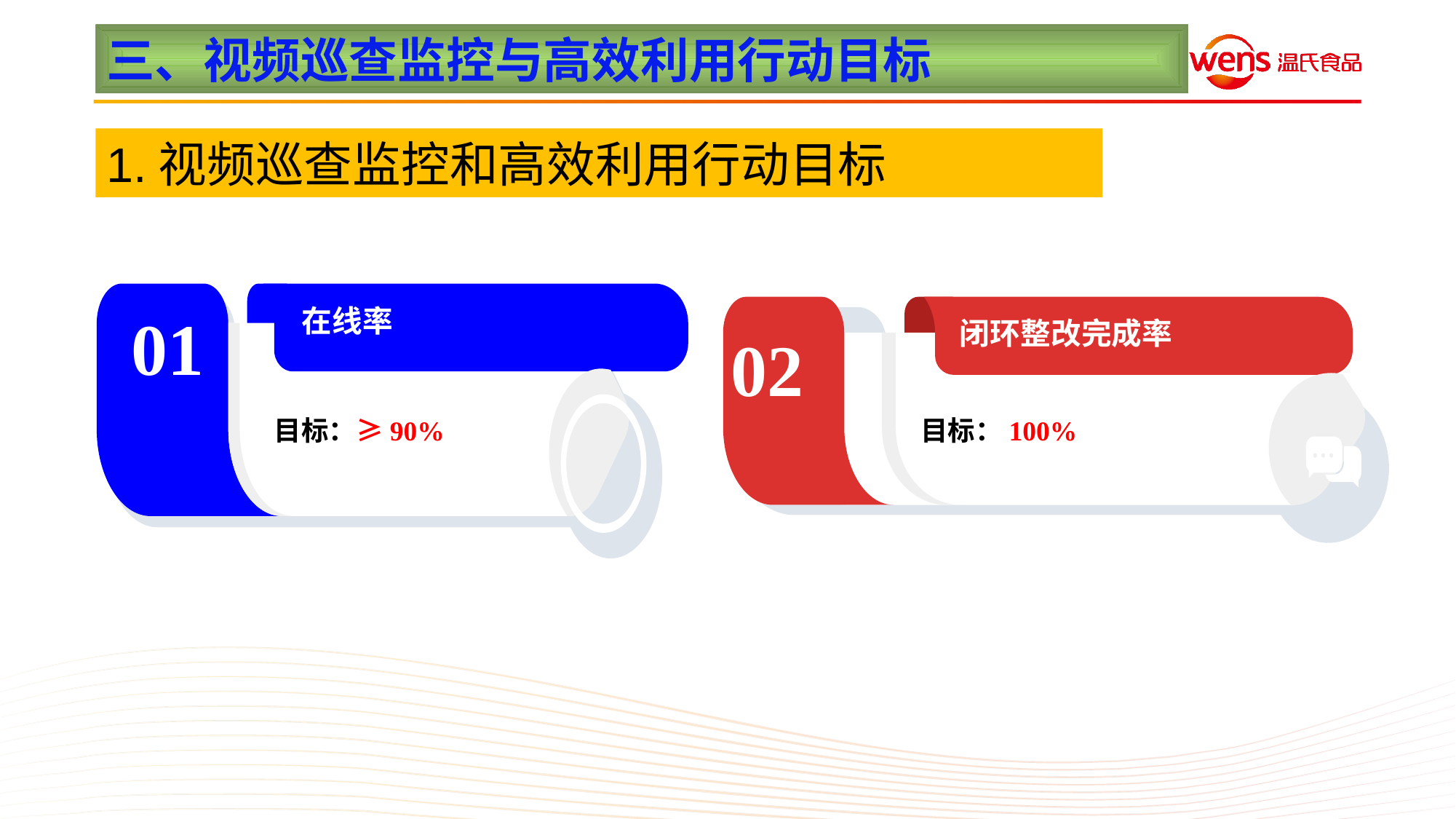

三、视频巡查监控与高效利用行动目标
1.视频巡查监控和高效利用行动目标

01
在线率

闭环整改完成率
02
目标：100%
目标：≥90%